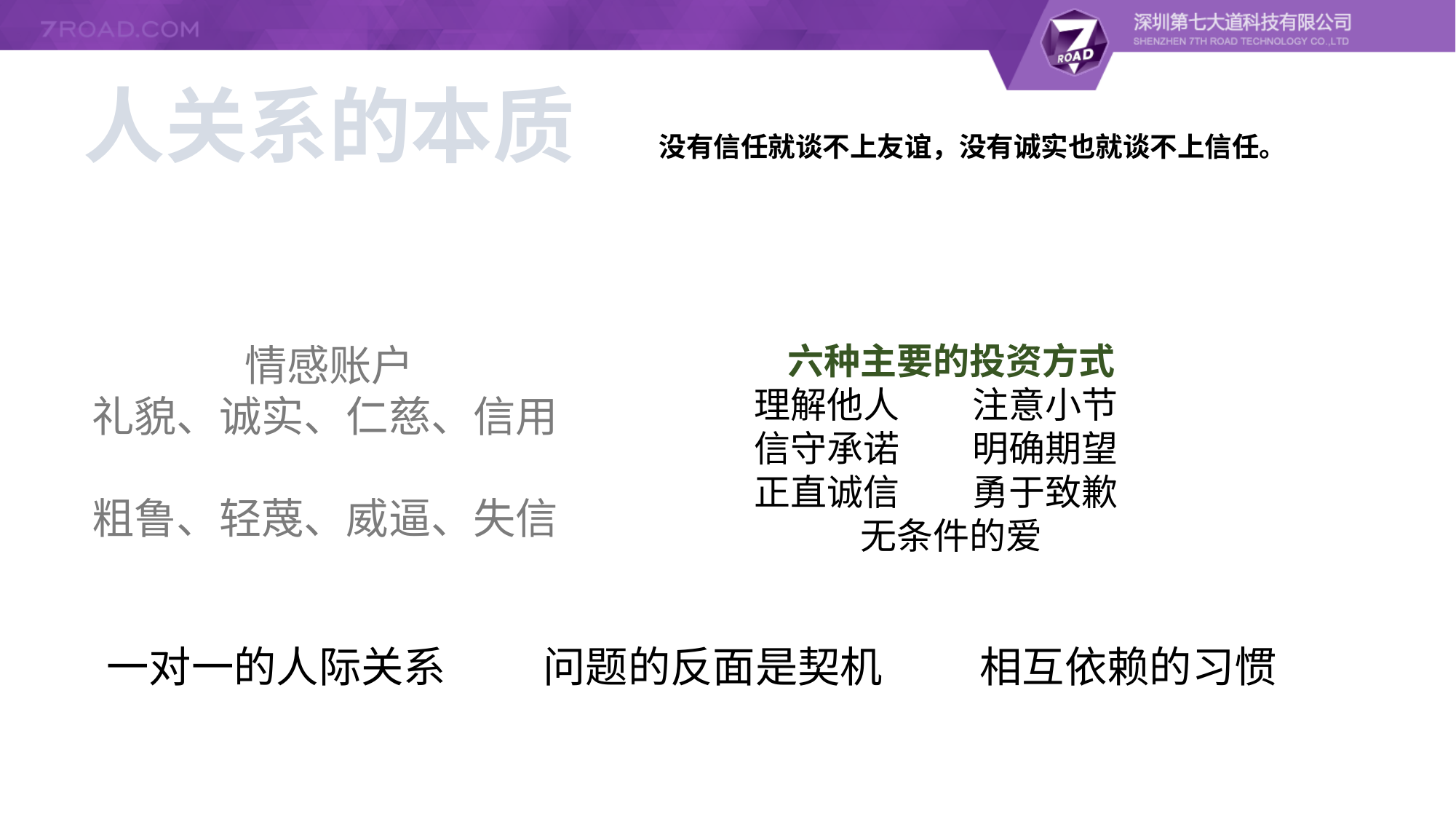

人关系的本质
没有信任就谈不上友谊，没有诚实也就谈不上信任。
情感账户
礼貌、诚实、仁慈、信用

粗鲁、轻蔑、威逼、失信

六种主要的投资方式
理解他人	注意小节
信守承诺	明确期望
正直诚信	勇于致歉
无条件的爱
一对一的人际关系	问题的反面是契机	相互依赖的习惯